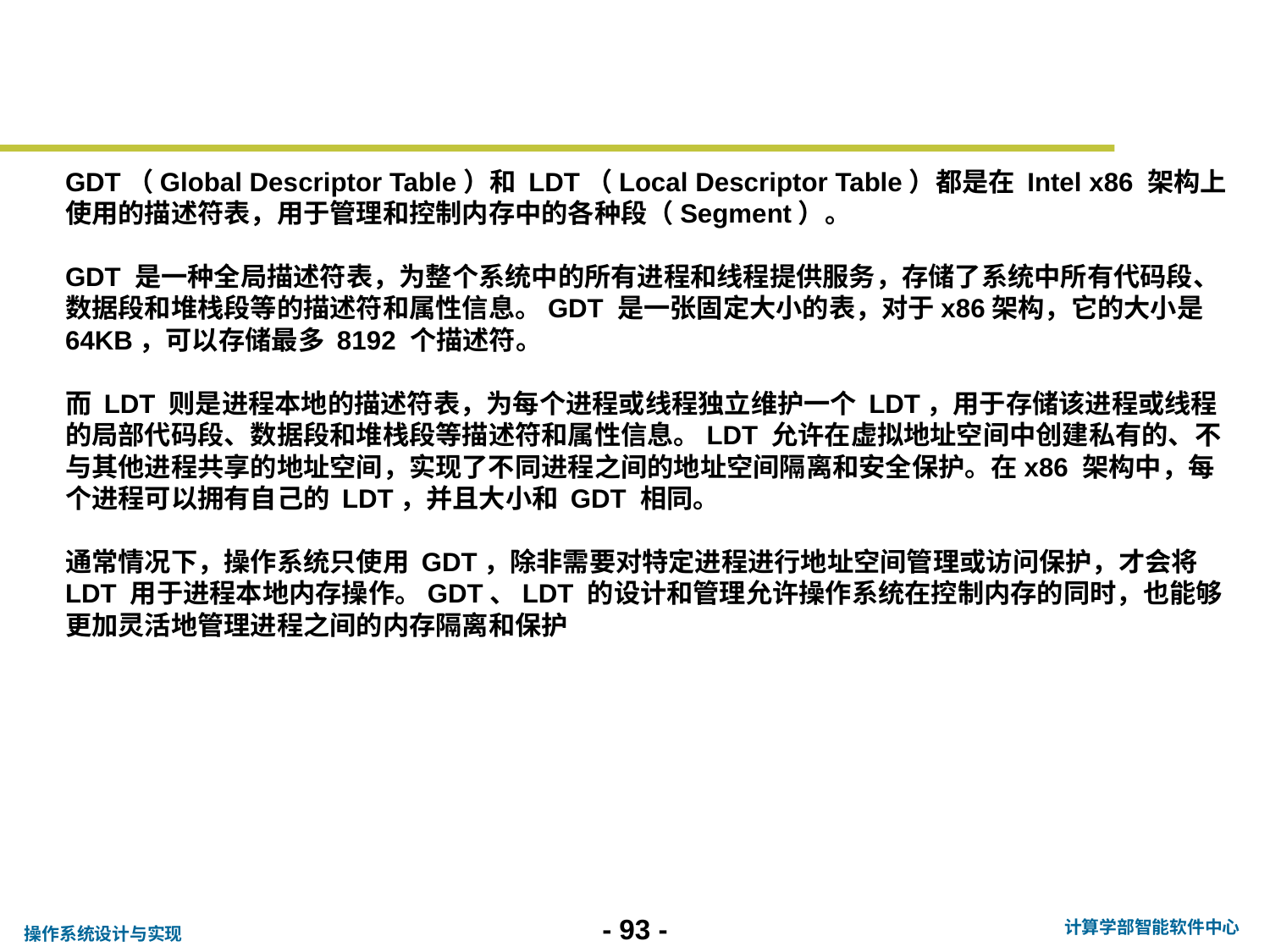

GDT（Global Descriptor Table）和 LDT（Local Descriptor Table）都是在 Intel x86 架构上使用的描述符表，用于管理和控制内存中的各种段（Segment）。

GDT 是一种全局描述符表，为整个系统中的所有进程和线程提供服务，存储了系统中所有代码段、数据段和堆栈段等的描述符和属性信息。GDT 是一张固定大小的表，对于x86架构，它的大小是 64KB，可以存储最多 8192 个描述符。

而 LDT 则是进程本地的描述符表，为每个进程或线程独立维护一个 LDT，用于存储该进程或线程的局部代码段、数据段和堆栈段等描述符和属性信息。LDT 允许在虚拟地址空间中创建私有的、不与其他进程共享的地址空间，实现了不同进程之间的地址空间隔离和安全保护。在x86 架构中，每个进程可以拥有自己的 LDT，并且大小和 GDT 相同。

通常情况下，操作系统只使用 GDT，除非需要对特定进程进行地址空间管理或访问保护，才会将 LDT 用于进程本地内存操作。GDT、LDT 的设计和管理允许操作系统在控制内存的同时，也能够更加灵活地管理进程之间的内存隔离和保护